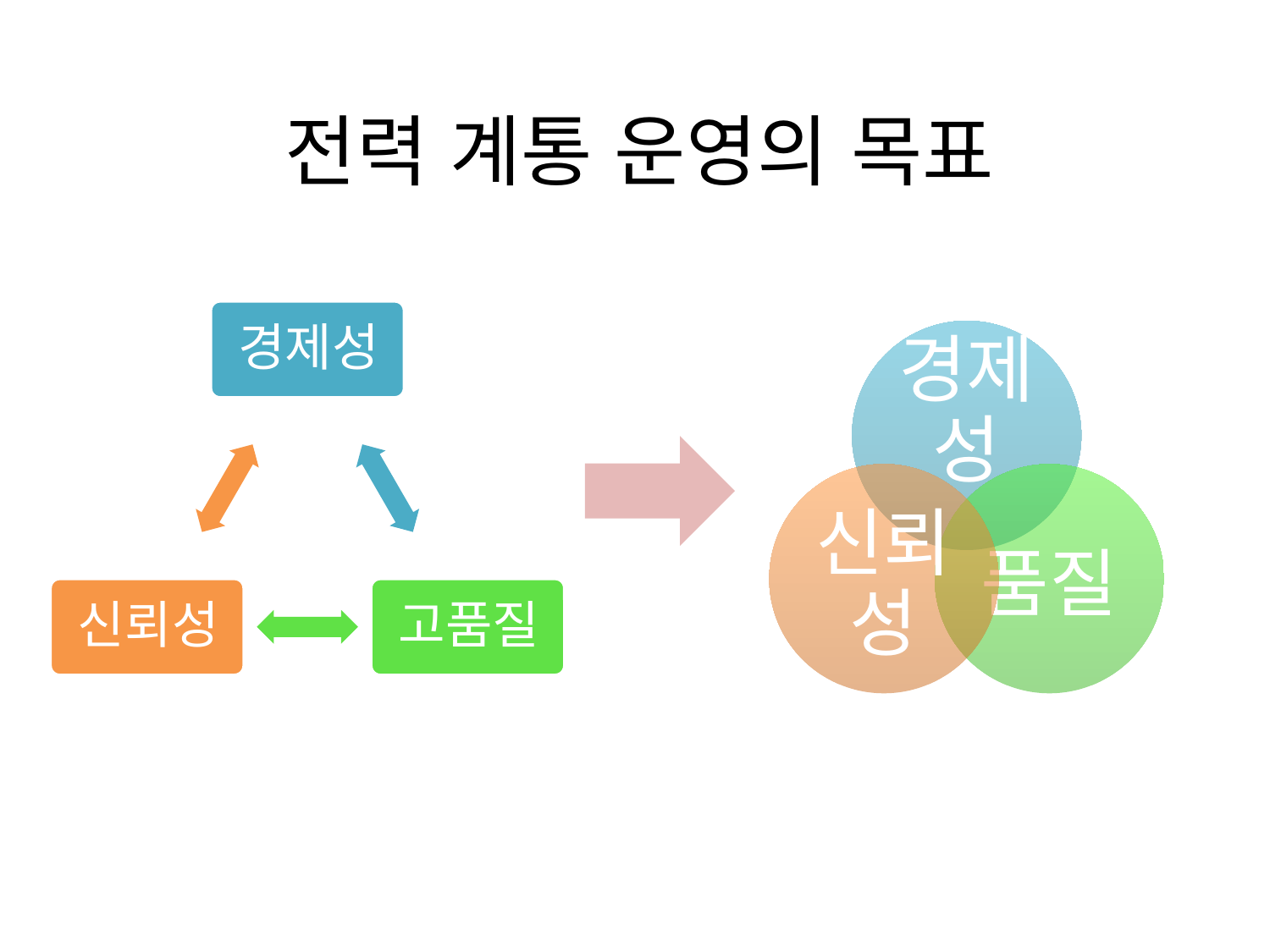

전력 계통 운영의 목표
경제성

고품질

신뢰성

경제성
품질
신뢰성